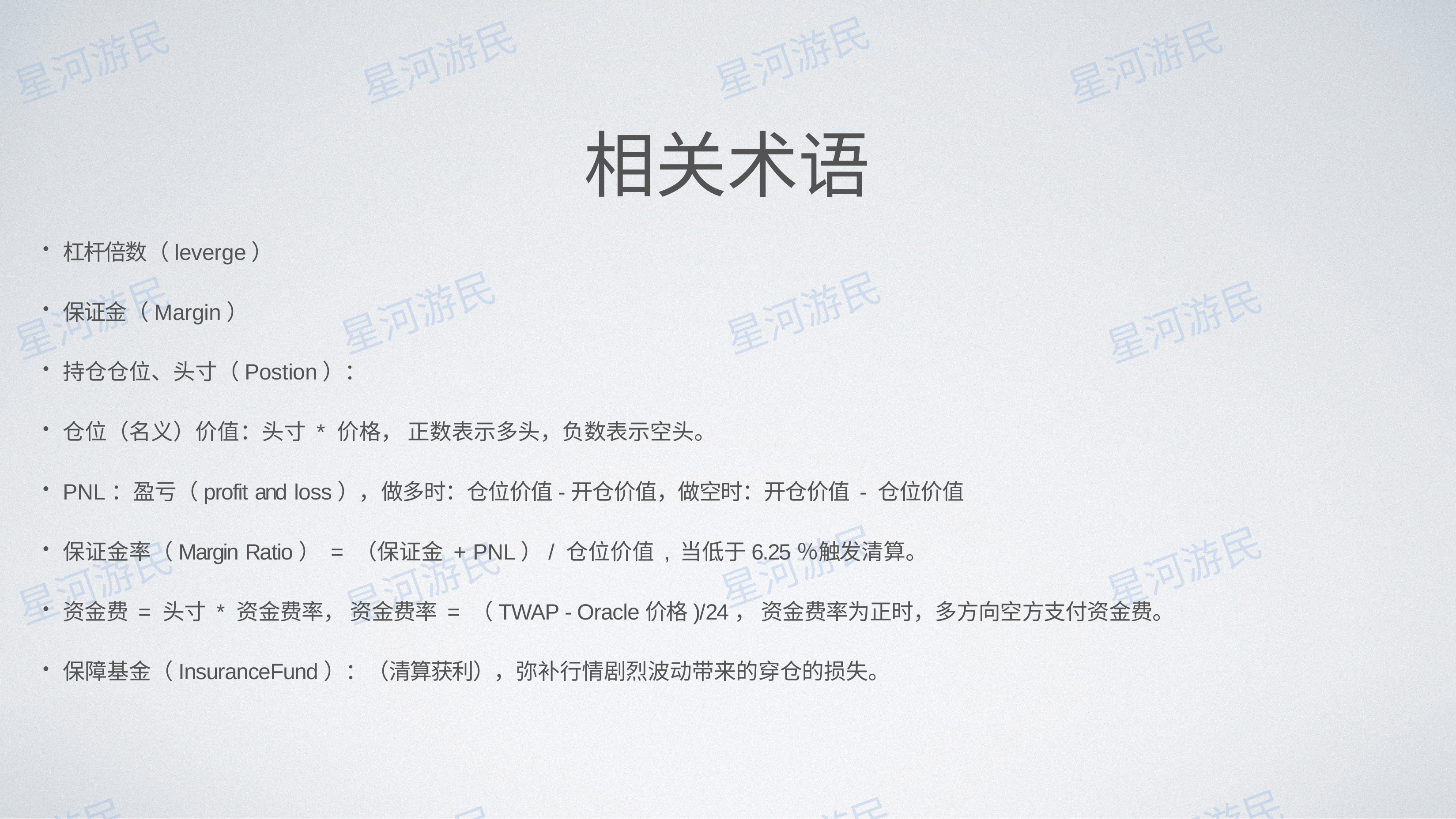

# 相关术语
杠杆倍数（leverge）
保证⾦（Margin）
持仓仓位、头⼨（Postion）：
仓位（名义）价值：头⼨ * 价格， 正数表⽰多头，负数表⽰空头。
PNL：盈亏（profit and loss），做多时：仓位价值-开仓价值，做空时：开仓价值 - 仓位价值
保证⾦率（Margin Ratio） = （保证⾦ + PNL）/ 仓位价值	,	当低于6.25％触发清算。
资⾦费 = 头⼨ * 资⾦费率， 资⾦费率 = （TWAP - Oracle价格)/24， 资⾦费率为正时，多⽅向空⽅⽀付资⾦费。
保障基⾦（InsuranceFund）：（清算获利），弥补⾏情剧烈波动带来的穿仓的损失。